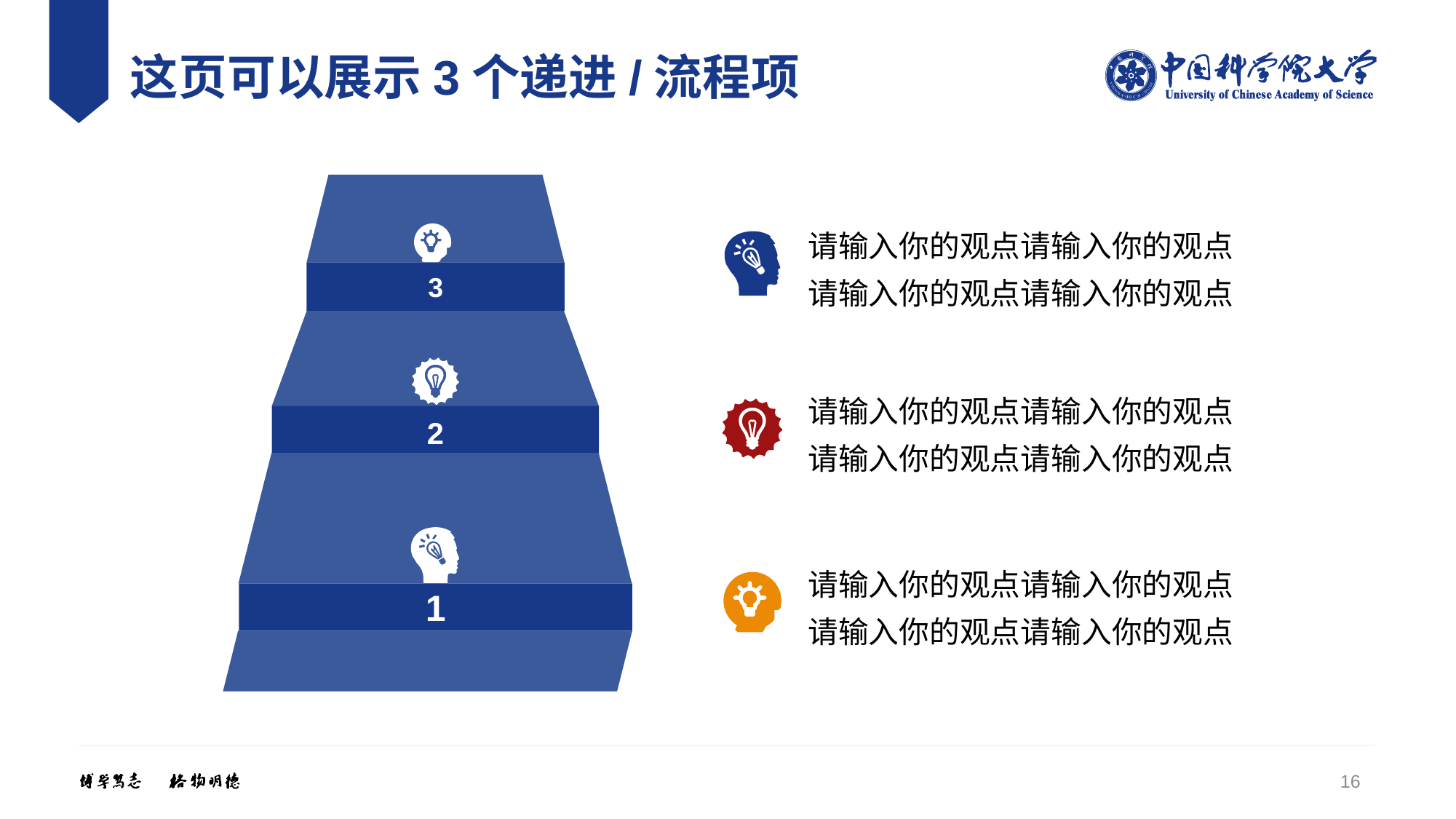

# 这页可以展示3个递进/流程项

请输入你的观点请输入你的观点
请输入你的观点请输入你的观点

3

请输入你的观点请输入你的观点
请输入你的观点请输入你的观点

2

请输入你的观点请输入你的观点
请输入你的观点请输入你的观点

1

16